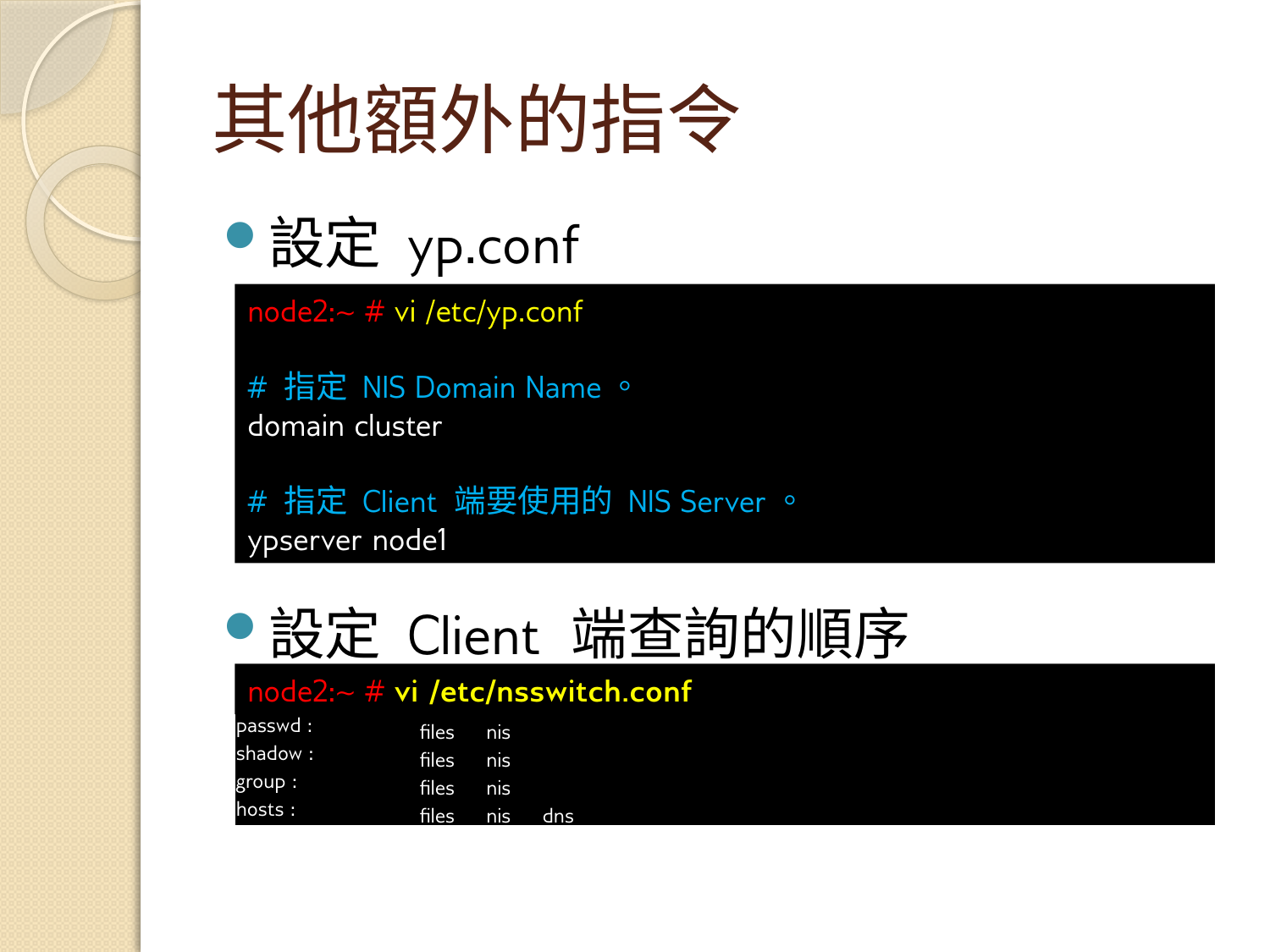

# 其他額外的指令
設定 yp.conf

設定 Client 端查詢的順序
node2:~ # vi /etc/yp.conf
# 指定 NIS Domain Name。
domain cluster
# 指定 Client 端要使用的 NIS Server。
ypserver node1
node2:~ # vi /etc/nsswitch.conf
| passwd : | files　nis |
| --- | --- |
| shadow : | files　nis |
| group : | files　nis |
| hosts : | files　nis　dns |